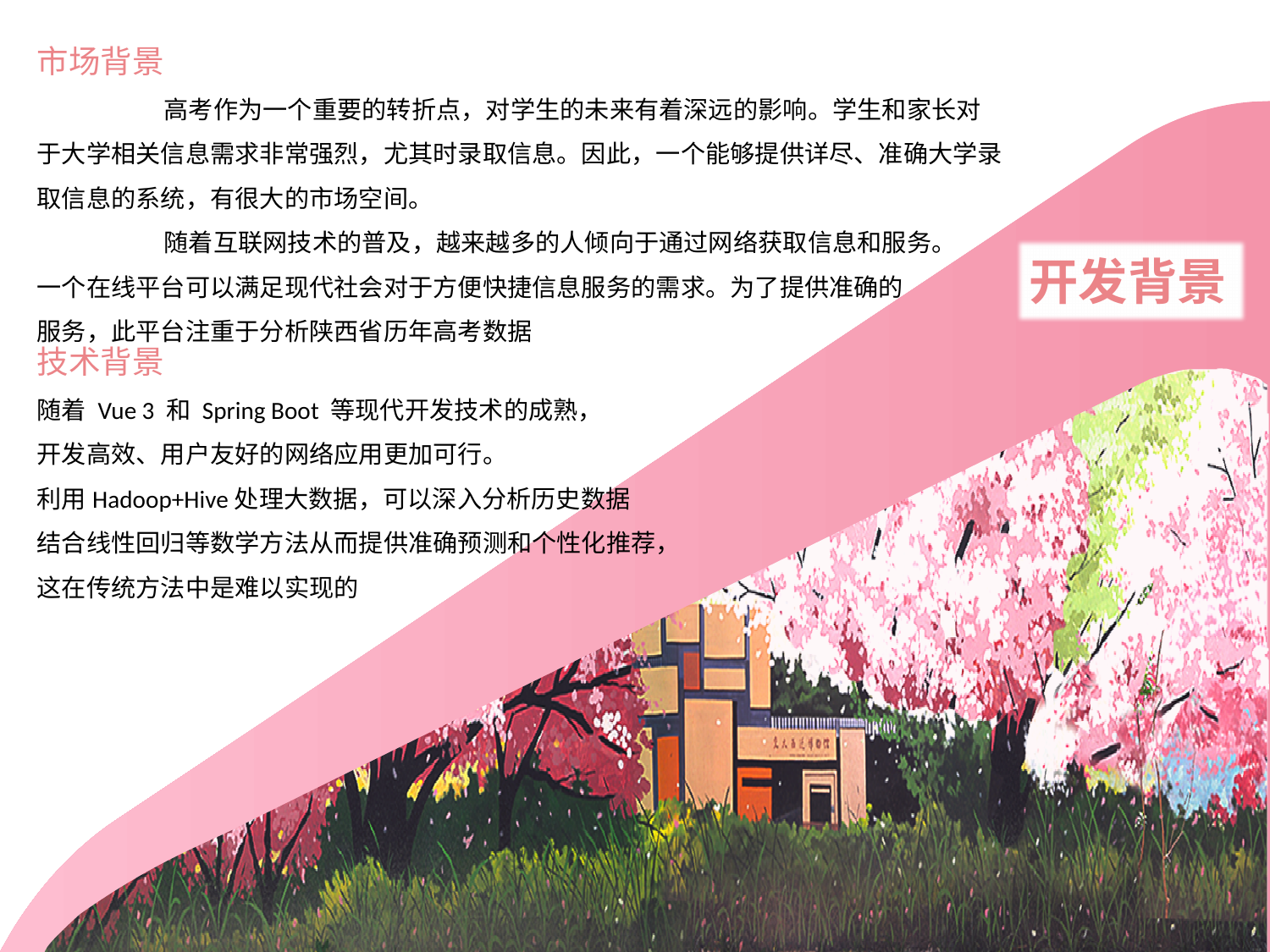

市场背景
	高考作为一个重要的转折点，对学生的未来有着深远的影响。学生和家长对于大学相关信息需求非常强烈，尤其时录取信息。因此，一个能够提供详尽、准确大学录取信息的系统，有很大的市场空间。
	随着互联网技术的普及，越来越多的人倾向于通过网络获取信息和服务。
一个在线平台可以满足现代社会对于方便快捷信息服务的需求。为了提供准确的
服务，此平台注重于分析陕西省历年高考数据

开发背景
技术背景
随着 Vue 3 和 Spring Boot 等现代开发技术的成熟，
开发高效、用户友好的网络应用更加可行。
利用Hadoop+Hive处理大数据，可以深入分析历史数据
结合线性回归等数学方法从而提供准确预测和个性化推荐，
这在传统方法中是难以实现的